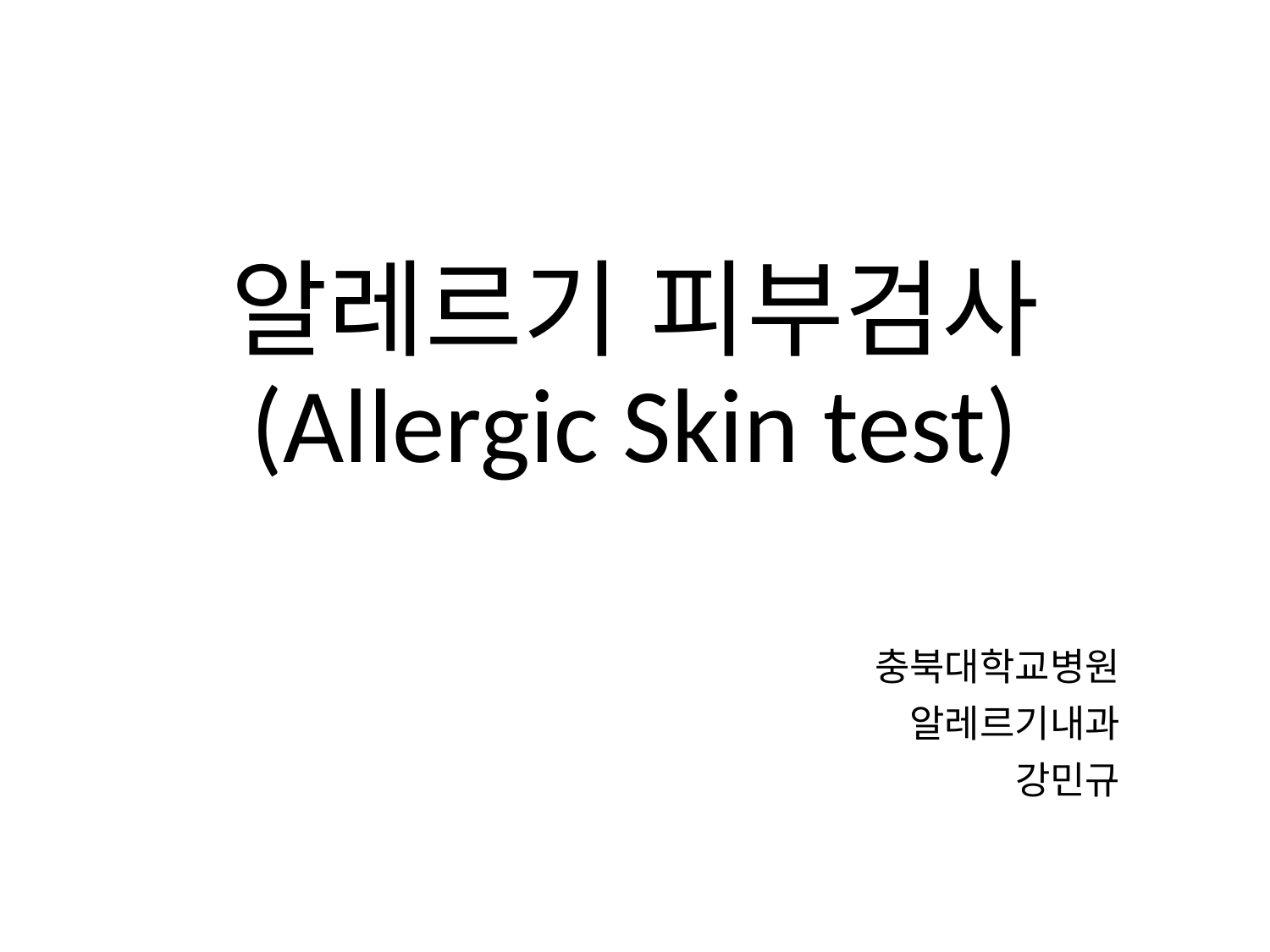

# 알레르기 피부검사 (Allergic Skin test)

충북대학교병원
알레르기내과
강민규